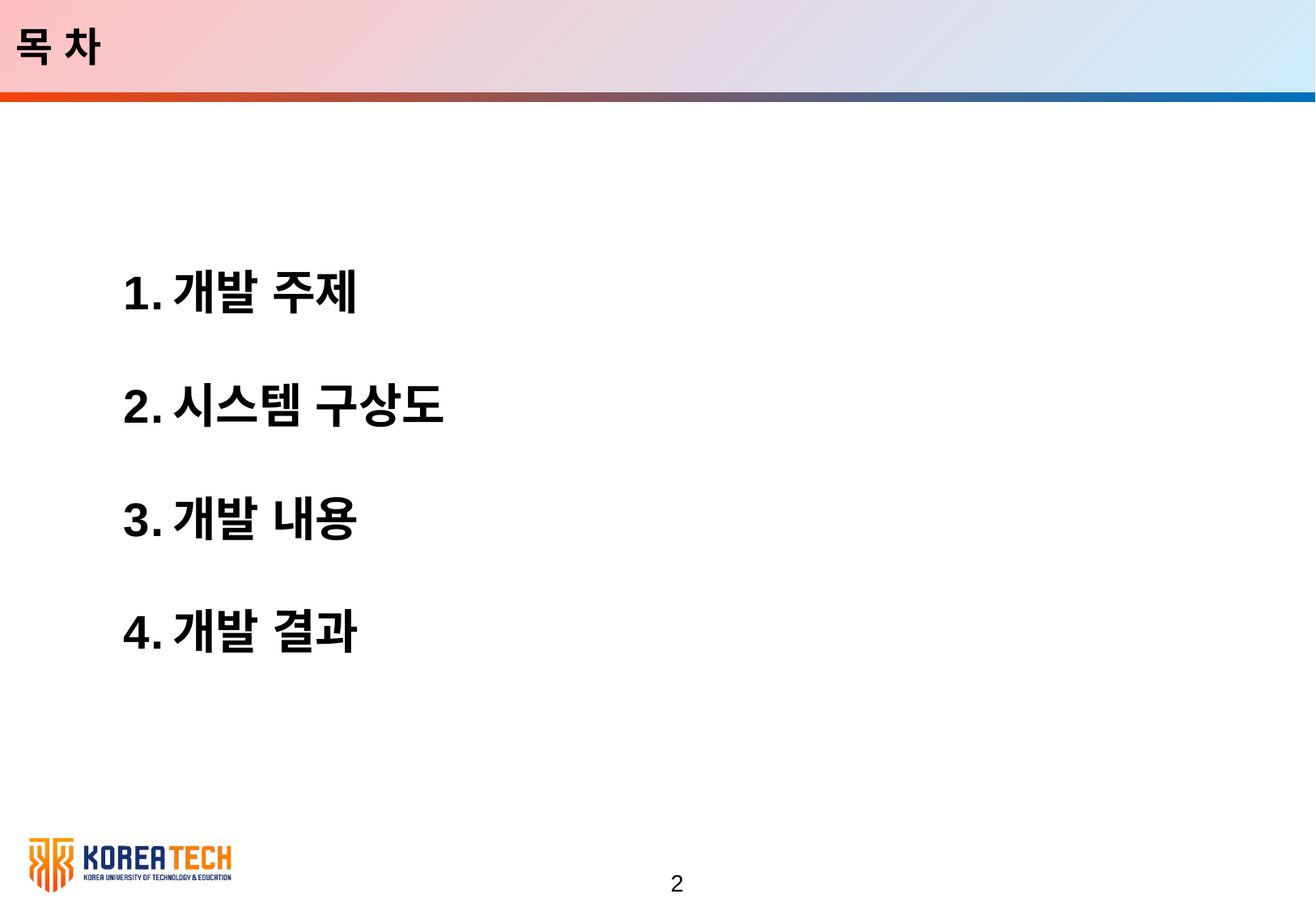

목 차

개발 주제
시스템 구상도
개발 내용
개발 결과
2